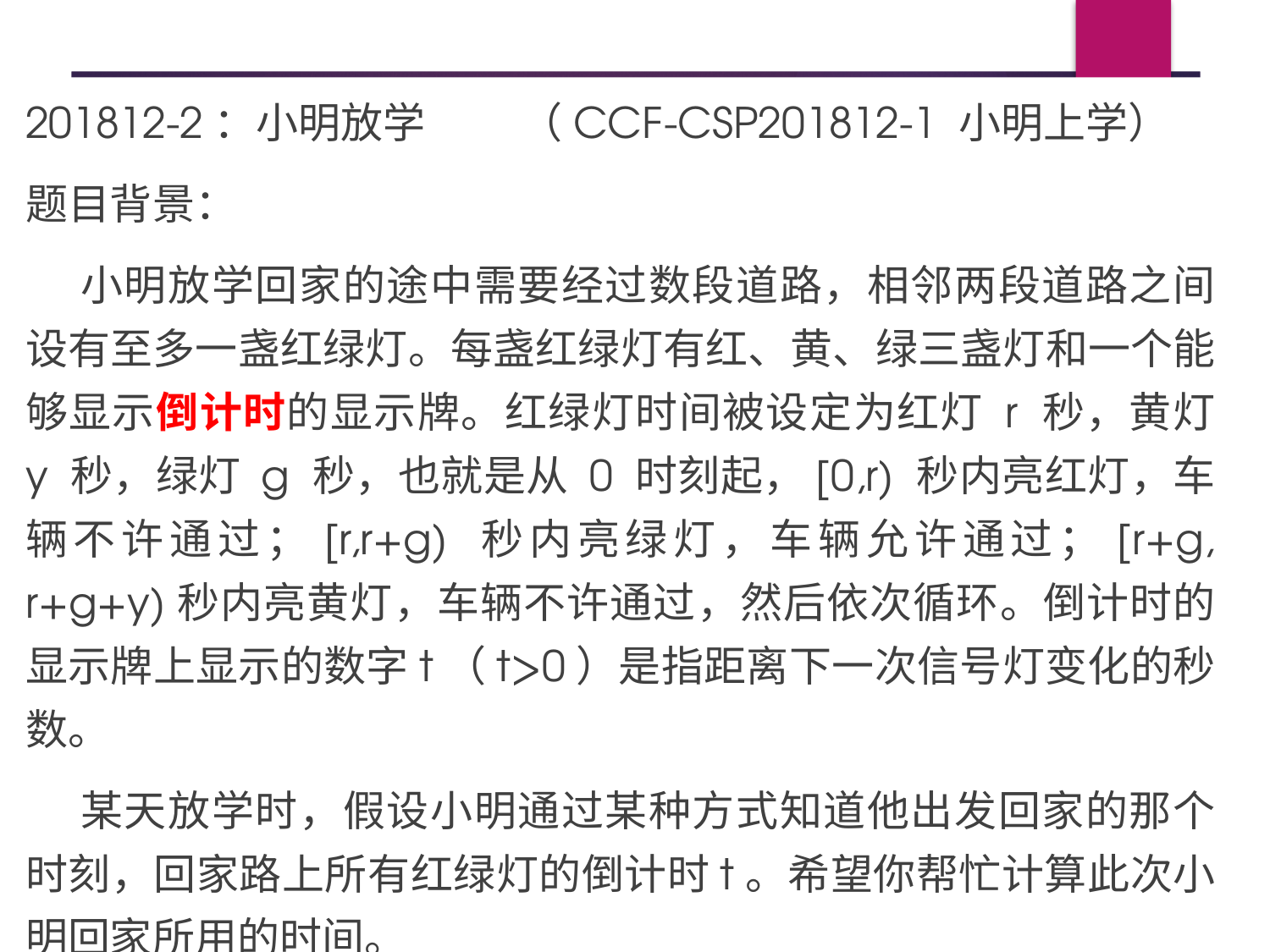

201812-2：小明放学          （CCF-CSP201812-1 小明上学）
题目背景：
    小明放学回家的途中需要经过数段道路，相邻两段道路之间设有至多一盏红绿灯。每盏红绿灯有红、黄、绿三盏灯和一个能够显示倒计时的显示牌。红绿灯时间被设定为红灯 r 秒，黄灯 y 秒，绿灯 g 秒，也就是从 0 时刻起，[0,r) 秒内亮红灯，车辆不许通过；[r,r+g) 秒内亮绿灯，车辆允许通过；[r+g, r+g+y)秒内亮黄灯，车辆不许通过，然后依次循环。倒计时的显示牌上显示的数字t（t>0）是指距离下一次信号灯变化的秒数。
    某天放学时，假设小明通过某种方式知道他出发回家的那个时刻，回家路上所有红绿灯的倒计时t。希望你帮忙计算此次小明回家所用的时间。